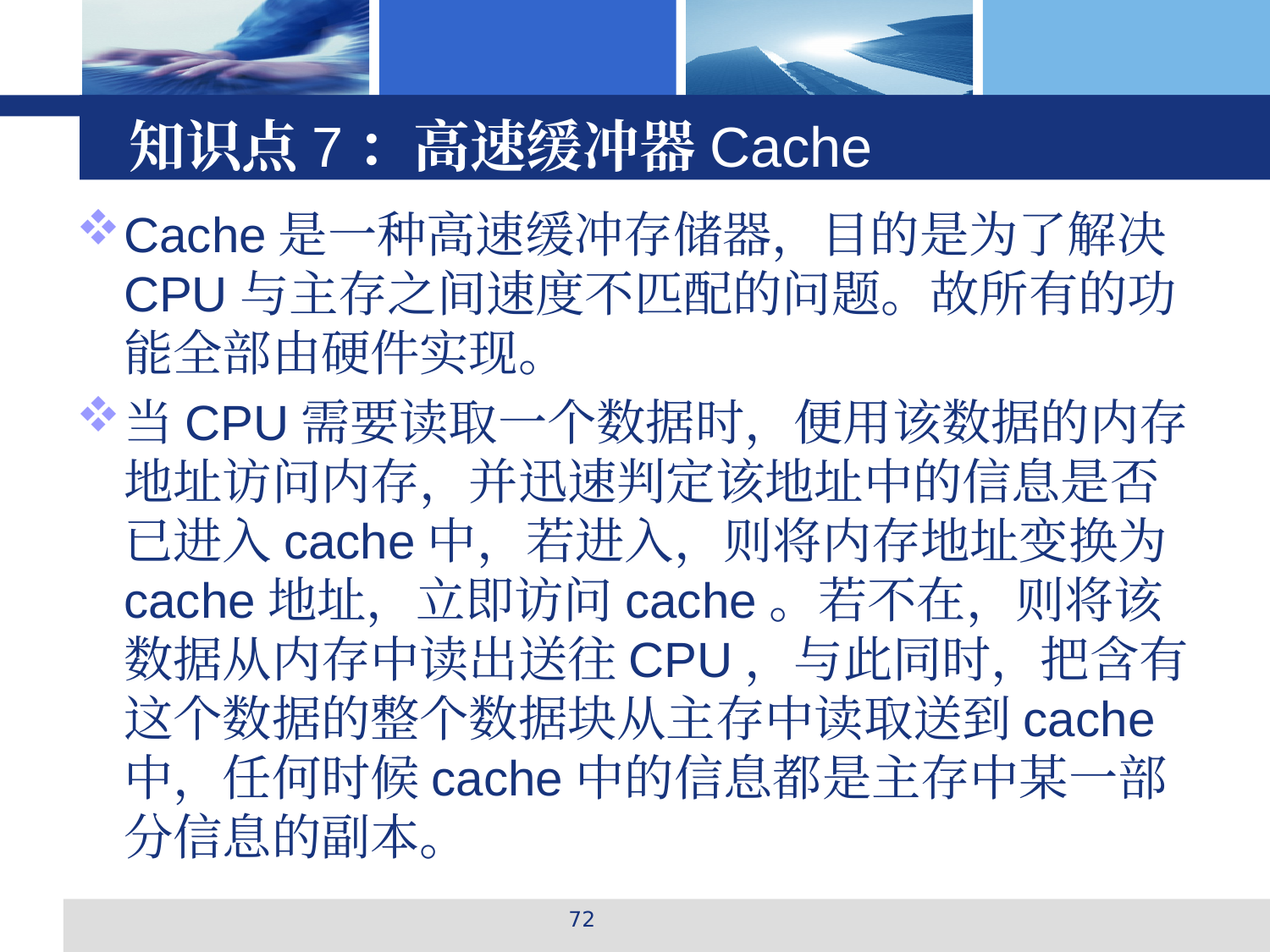

# 知识点7：高速缓冲器Cache
Cache是一种高速缓冲存储器，目的是为了解决CPU与主存之间速度不匹配的问题。故所有的功能全部由硬件实现。
当CPU需要读取一个数据时，便用该数据的内存地址访问内存，并迅速判定该地址中的信息是否已进入cache中，若进入，则将内存地址变换为cache地址，立即访问cache。若不在，则将该数据从内存中读出送往CPU，与此同时，把含有这个数据的整个数据块从主存中读取送到cache中，任何时候cache中的信息都是主存中某一部分信息的副本。

72